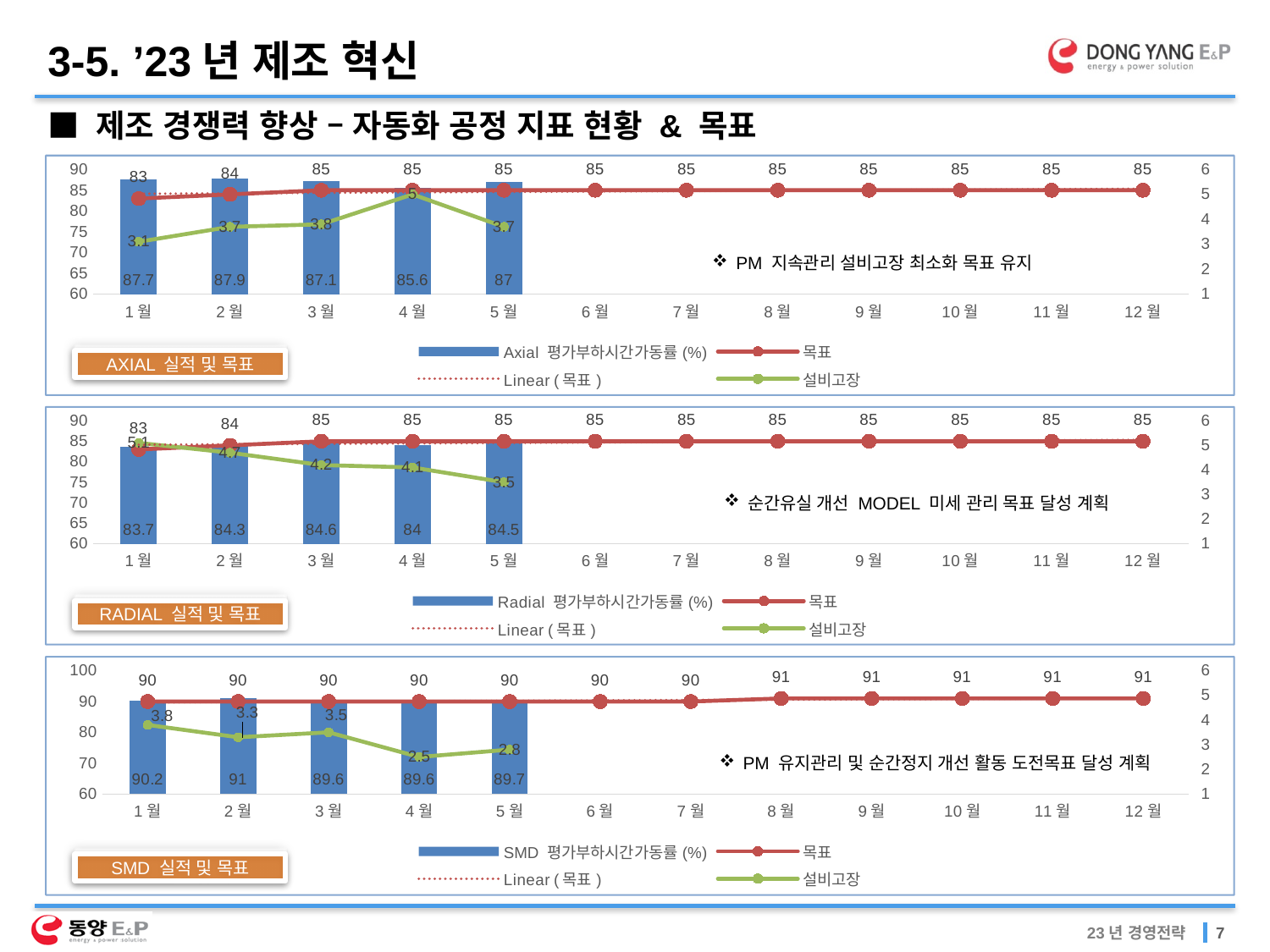

3-5. ’23년 제조 혁신
■ 제조 경쟁력 향상 – 자동화 공정 지표 현황 & 목표

[unsupported chart]

PM 지속관리 설비고장 최소화 목표 유지

AXIAL 실적 및 목표

[unsupported chart]

순간유실 개선 MODEL 미세 관리 목표 달성 계획

RADIAL 실적 및 목표

[unsupported chart]

PM 유지관리 및 순간정지 개선 활동 도전목표 달성 계획

SMD 실적 및 목표